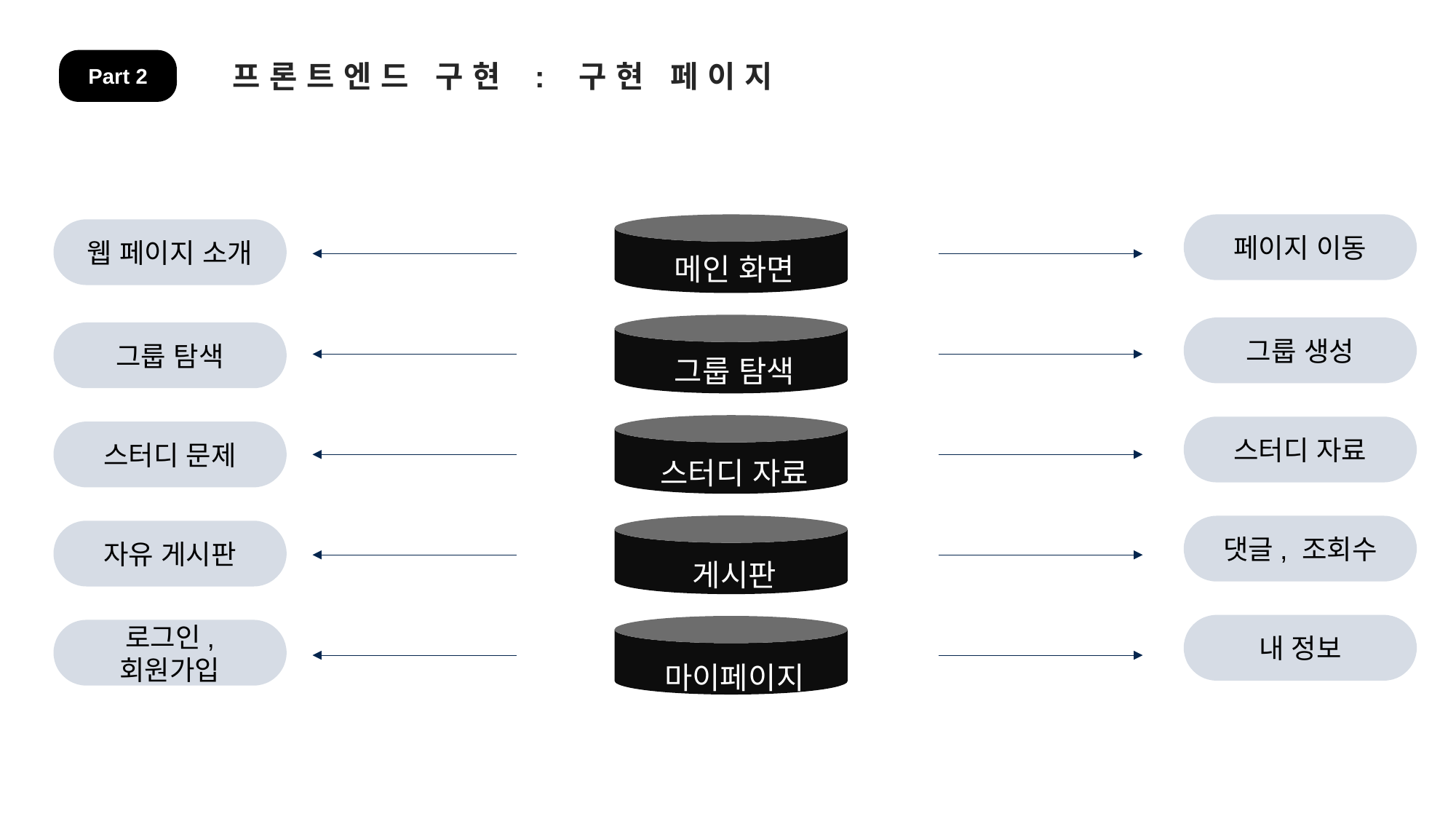

프론트엔드 구현 : 구현 페이지
Part 2

페이지 이동
웹 페이지 소개
메인 화면

그룹 생성
그룹 탐색
그룹 탐색

스터디 자료
스터디 문제
스터디 자료

댓글, 조회수
자유 게시판
게시판
내 정보

로그인, 회원가입
마이페이지